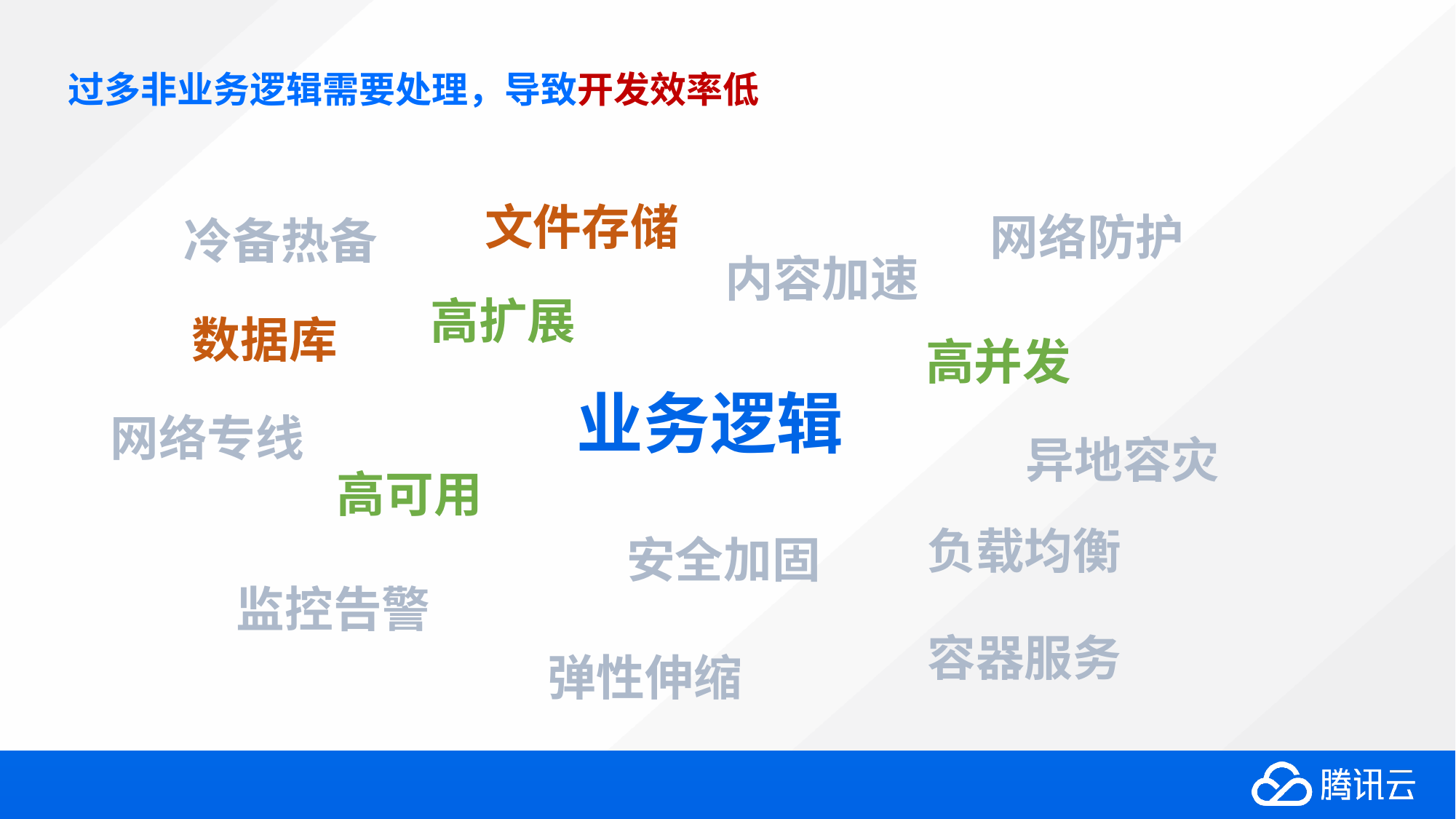

# 过多非业务逻辑需要处理，导致开发效率低
文件存储
网络防护
冷备热备
内容加速
高扩展
数据库
高并发
业务逻辑
网络专线
异地容灾
高可用
负载均衡
安全加固
监控告警
容器服务
弹性伸缩